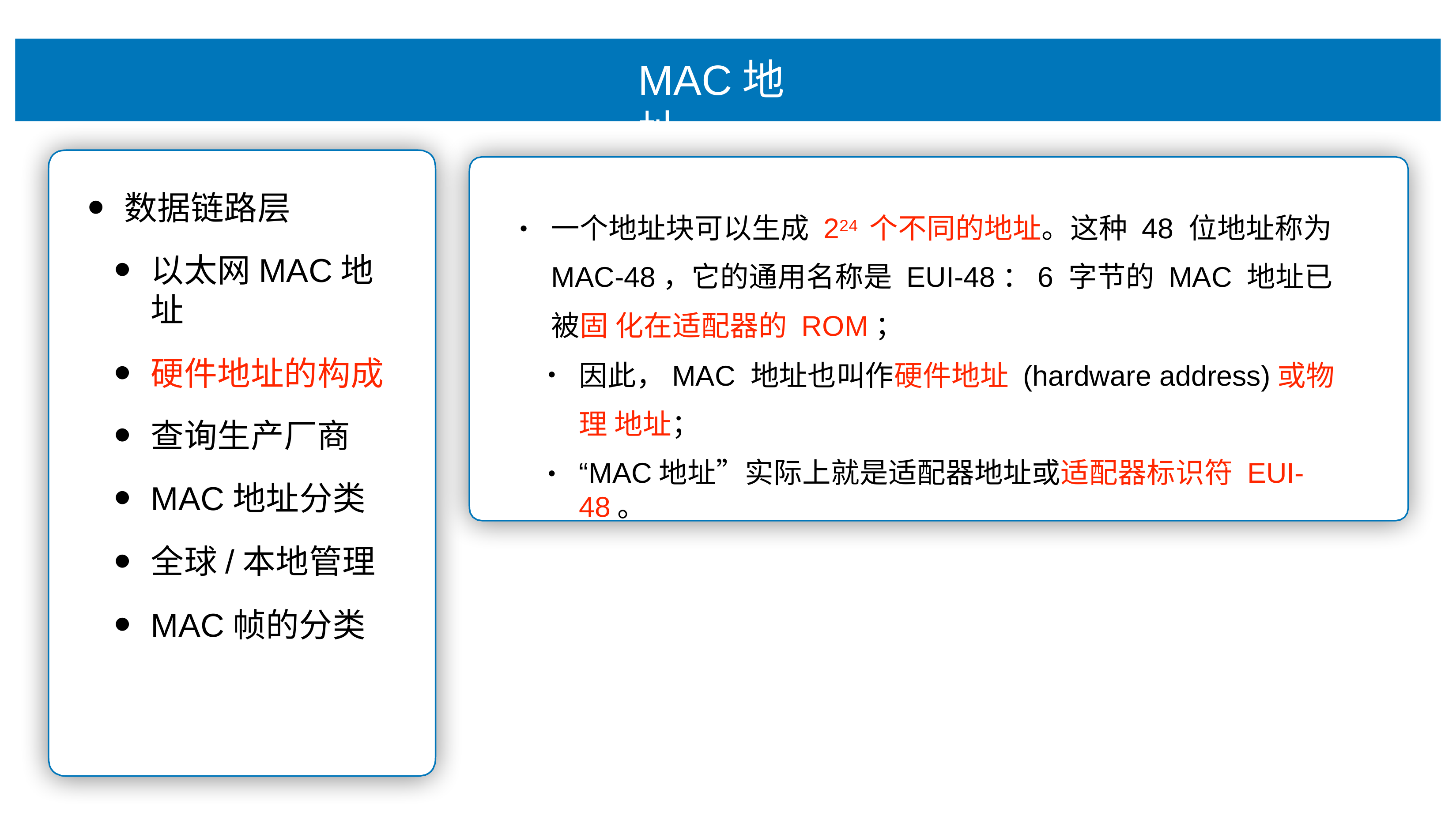

# MAC地址

数据链路层
以太⽹MAC地址
硬件地址的构成
查询⽣产⼚商
MAC地址分类
全球/本地管理
MAC帧的分类
⼀个地址块可以⽣成 224 个不同的地址。这种 48 位地址称为 MAC-48，它的通⽤名称是 EUI-48：6 字节的 MAC 地址已被固 化在适配器的 ROM；
•
因此，MAC 地址也叫作硬件地址 (hardware address)或物理 地址；
“MAC地址”实际上就是适配器地址或适配器标识符 EUI-48。
•